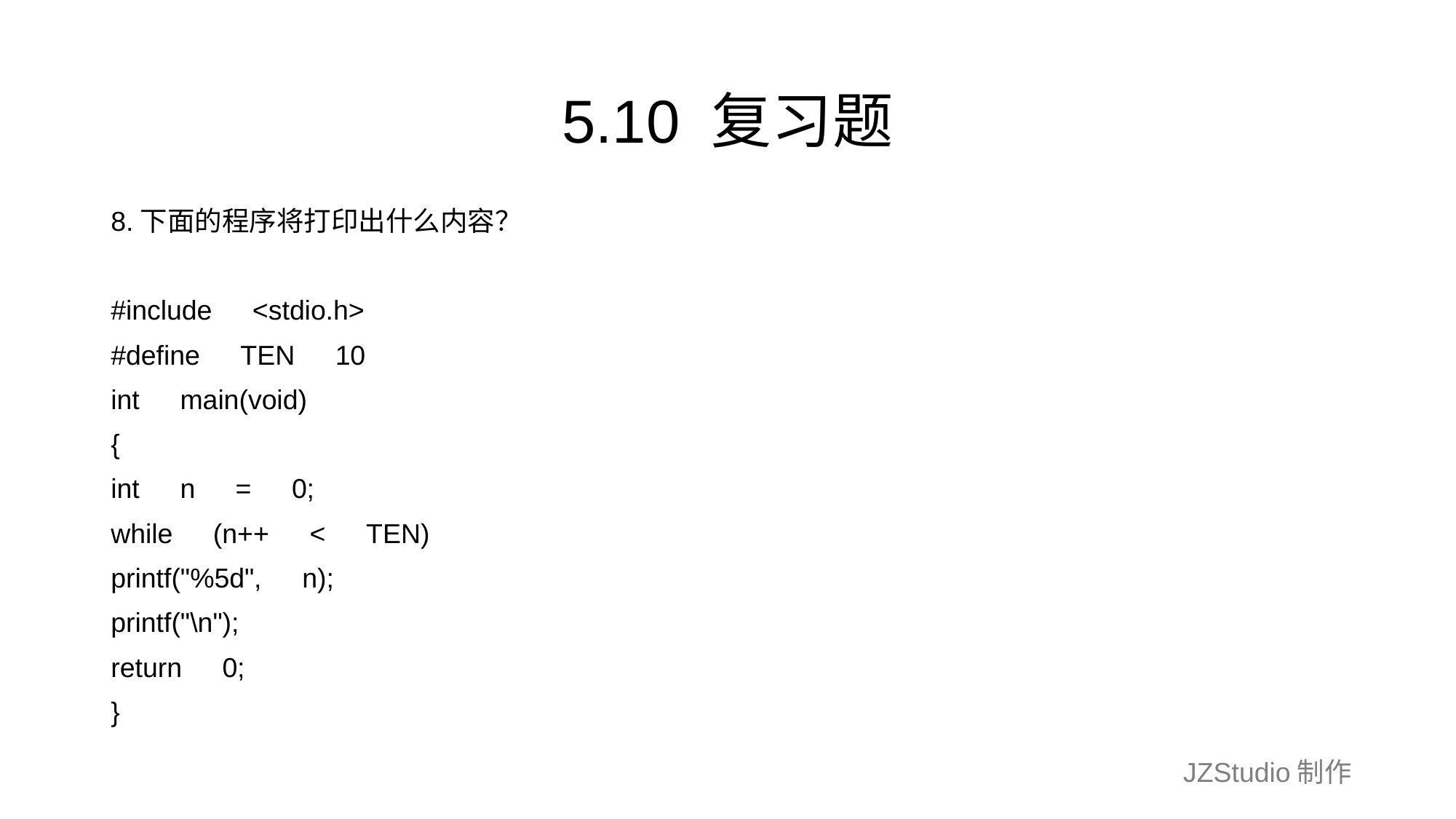

# 5.10 复习题
8.下面的程序将打印出什么内容？

#include　<stdio.h>
#define　TEN　10
int　main(void)
{
int　n　=　0;
while　(n++　<　TEN)
printf("%5d",　n);
printf("\n");
return　0;
}